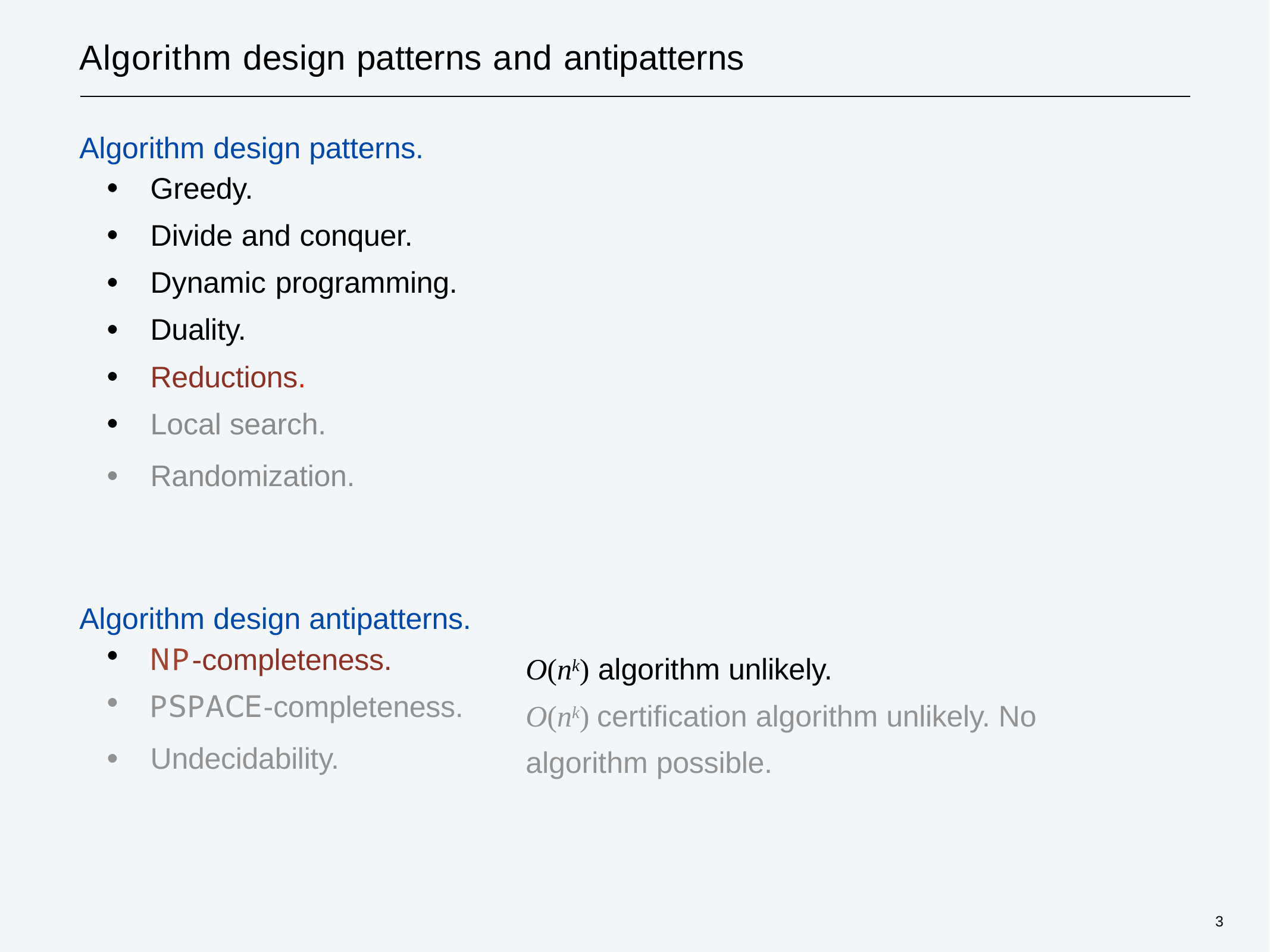

# Algorithm design patterns and antipatterns

Algorithm design patterns.
・Greedy.
・Divide and conquer.
・Dynamic programming.
・Duality.
・Reductions.
・Local search.
・Randomization.
Algorithm design antipatterns.
・NP-completeness.
・PSPACE-completeness.
・Undecidability.
O(nk) algorithm unlikely.
O(nk) certification algorithm unlikely. No algorithm possible.
3